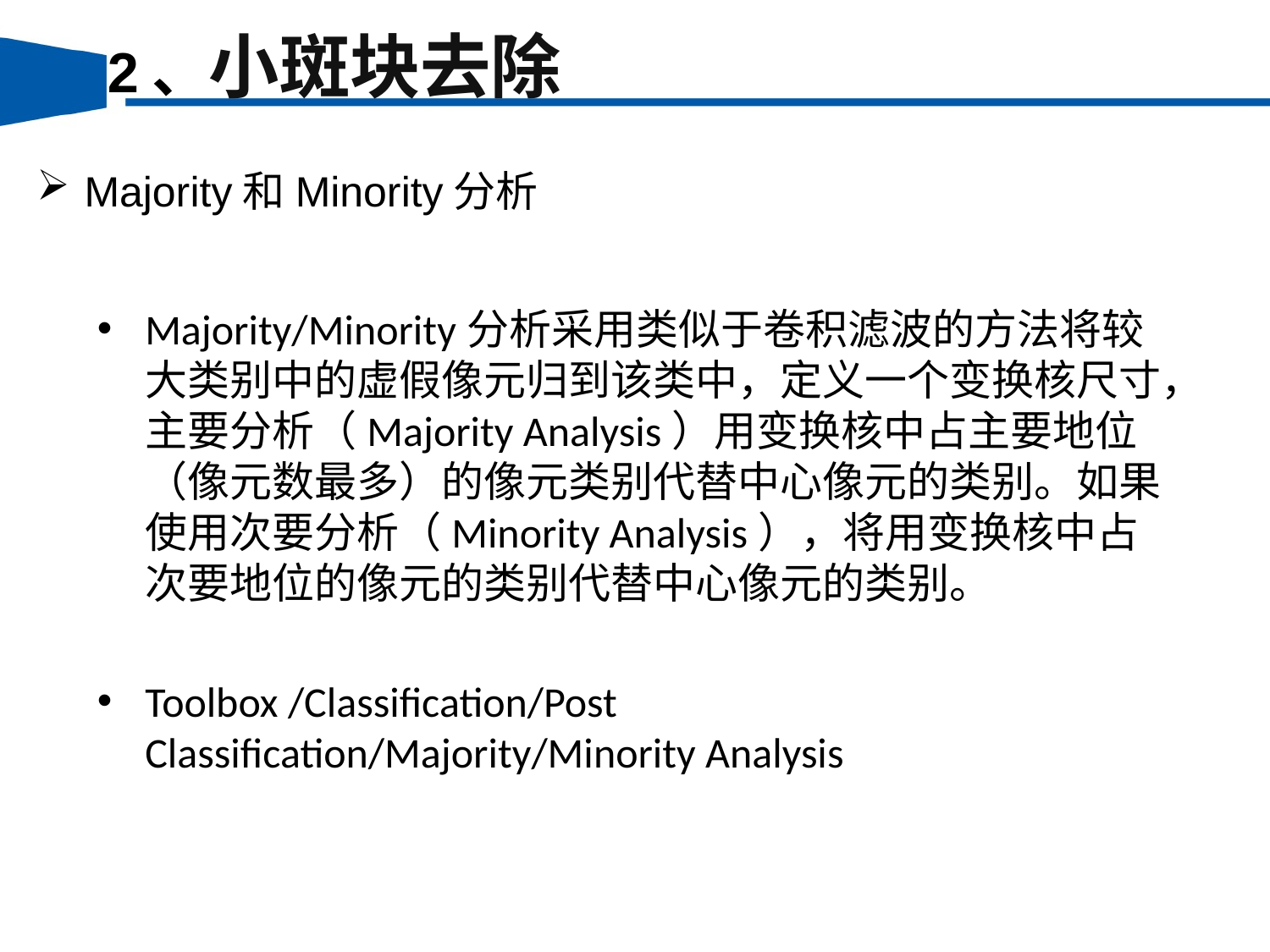

2、小斑块去除
Majority和Minority分析
Majority/Minority分析采用类似于卷积滤波的方法将较大类别中的虚假像元归到该类中，定义一个变换核尺寸，主要分析（Majority Analysis）用变换核中占主要地位（像元数最多）的像元类别代替中心像元的类别。如果使用次要分析（Minority Analysis），将用变换核中占次要地位的像元的类别代替中心像元的类别。

Toolbox /Classification/Post Classification/Majority/Minority Analysis